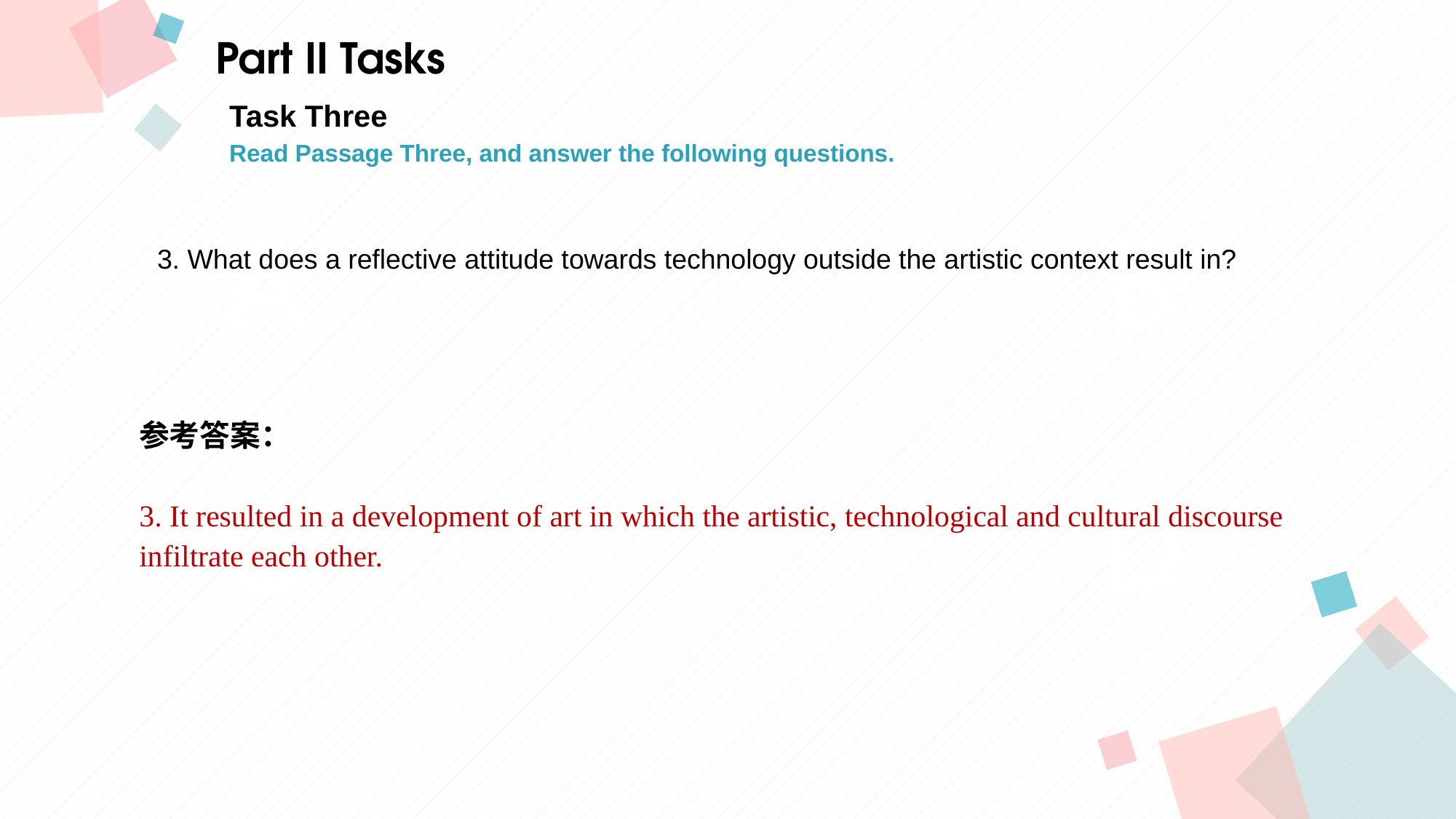

Part II Tasks
Task Three

Read Passage Three, and answer the following questions.
A
B
   3. What does a reflective attitude towards technology outside the artistic context result in?
参考答案：

3. It resulted in a development of art in which the artistic, technological and cultural discourse
infiltrate each other.
C
D